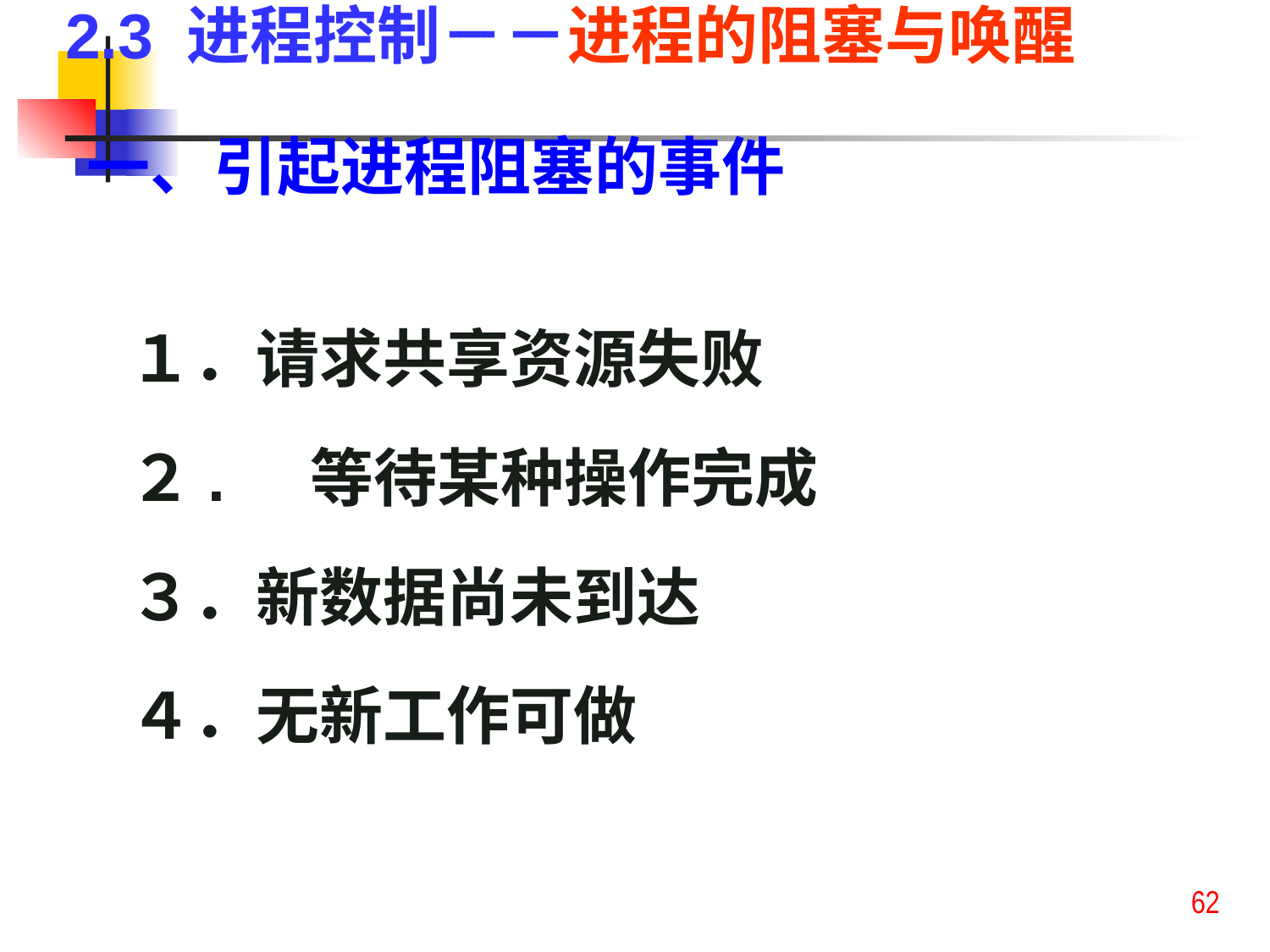

2.3 进程控制－－进程的阻塞与唤醒
一、引起进程阻塞的事件
１．请求共享资源失败
２.    等待某种操作完成
３．新数据尚未到达
４．无新工作可做
62